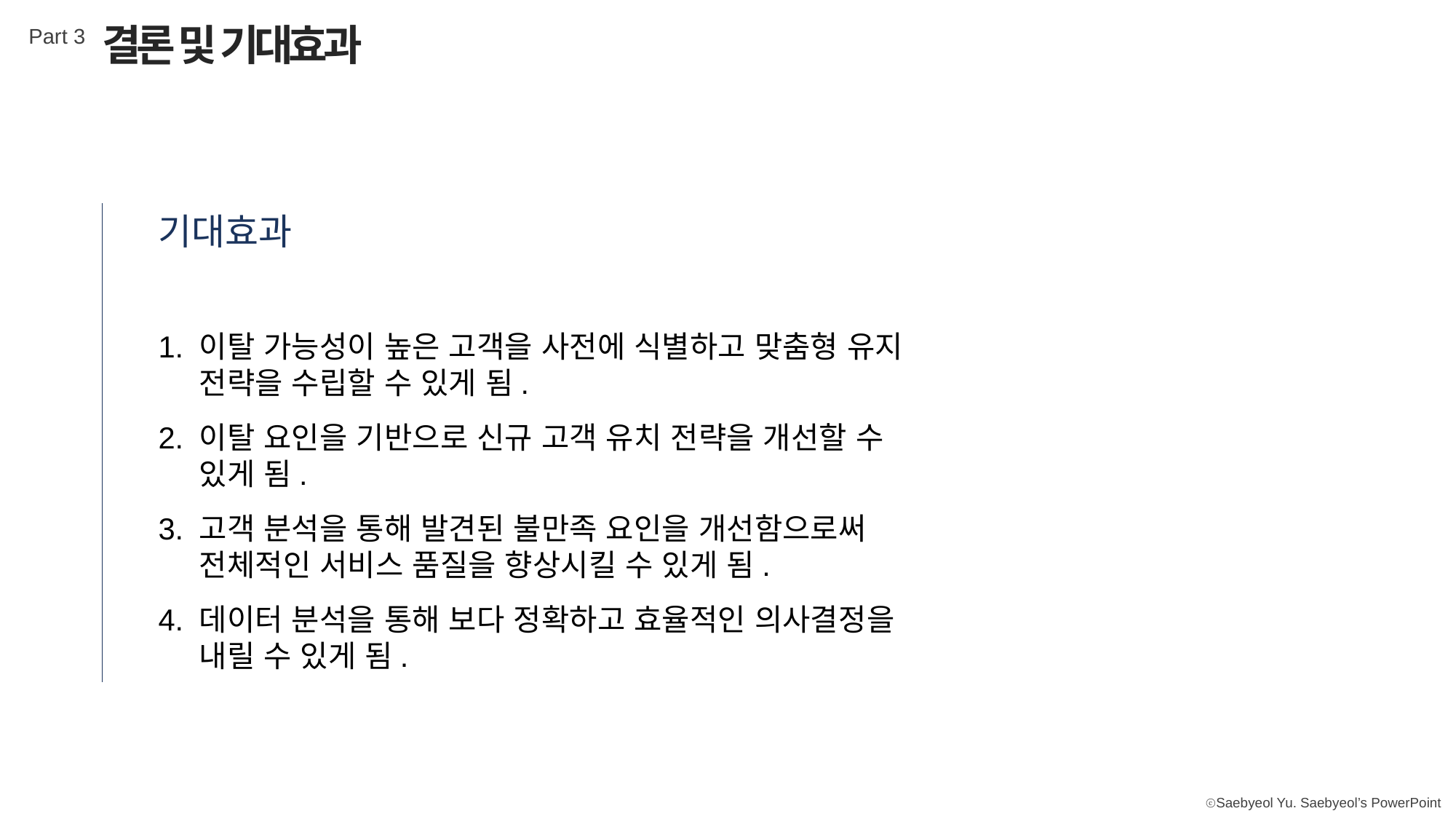

결론 및 기대효과
Part 3
기대효과
이탈 가능성이 높은 고객을 사전에 식별하고 맞춤형 유지 전략을 수립할 수 있게 됨.
이탈 요인을 기반으로 신규 고객 유치 전략을 개선할 수 있게 됨.
고객 분석을 통해 발견된 불만족 요인을 개선함으로써 전체적인 서비스 품질을 향상시킬 수 있게 됨.
데이터 분석을 통해 보다 정확하고 효율적인 의사결정을 내릴 수 있게 됨.